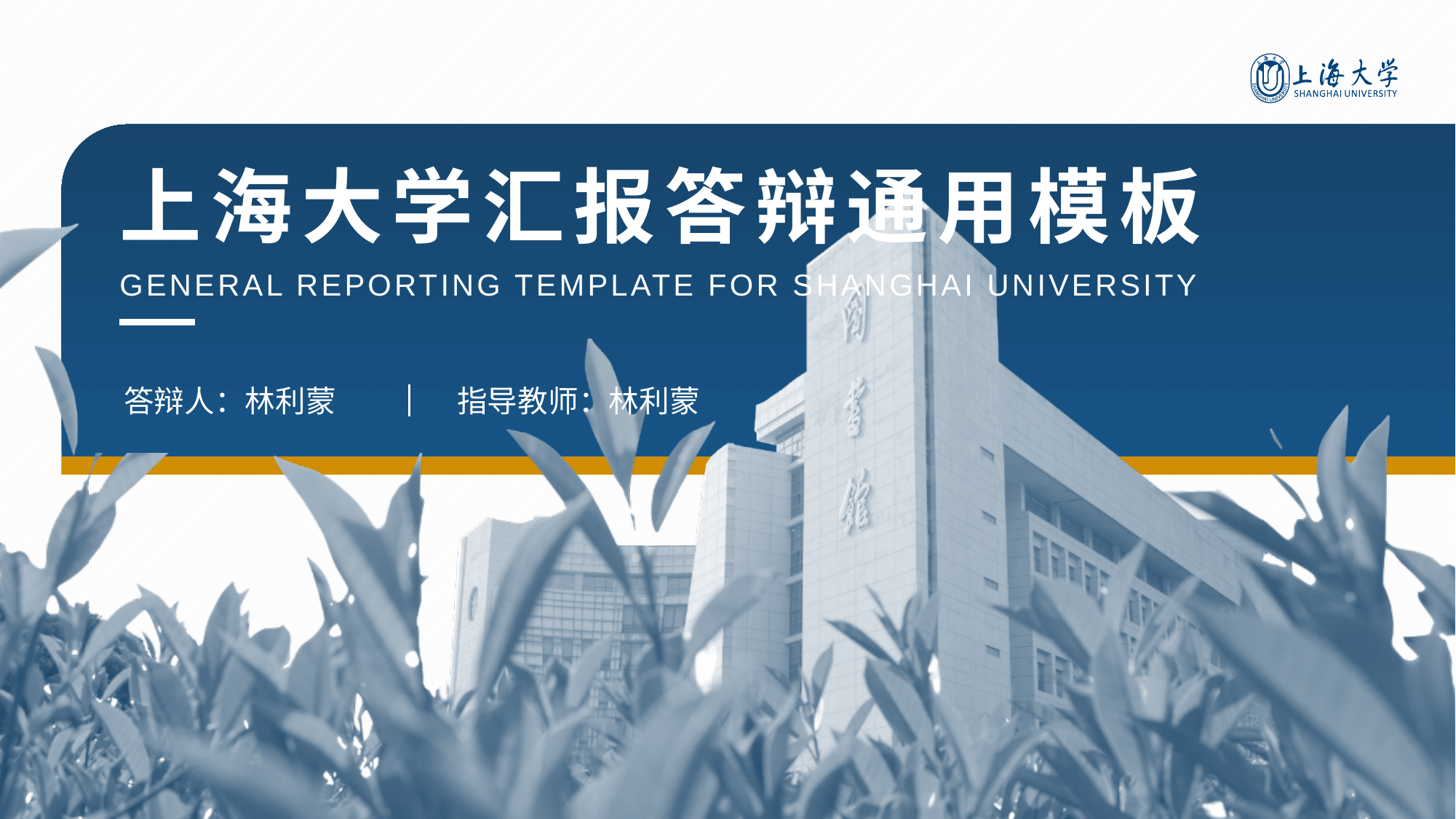

# 上海大学汇报答辩通用模板
GENERAL REPORTING TEMPLATE FOR SHANGHAI UNIVERSITY
答辩人：林利蒙
指导教师：林利蒙

Ctrl + 鼠标滚轮 = 放大缩小
右键单击左侧缩略图→版式→选择【其他封面类型】